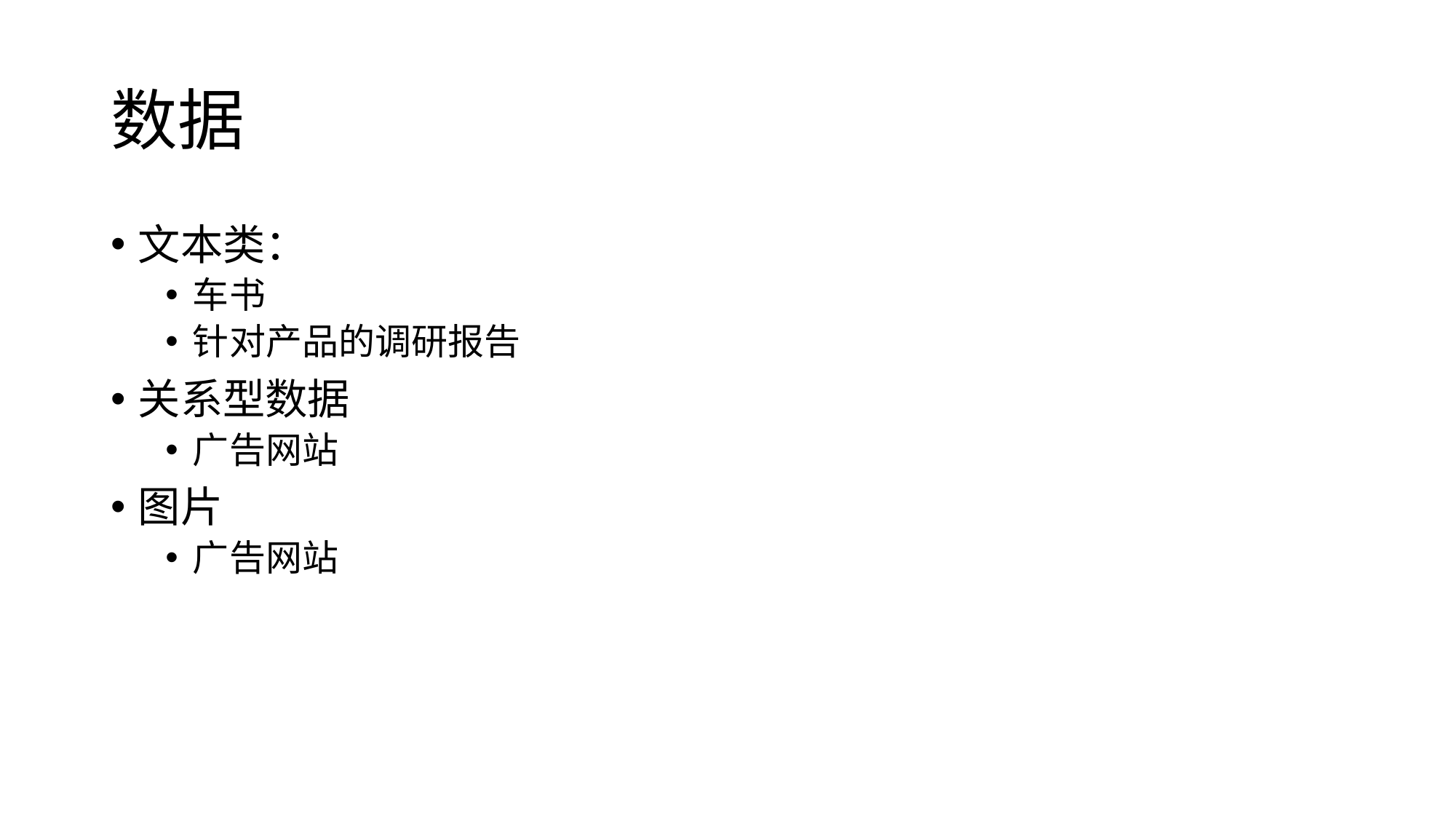

# 数据
文本类：
车书
针对产品的调研报告
关系型数据
广告网站
图片
广告网站